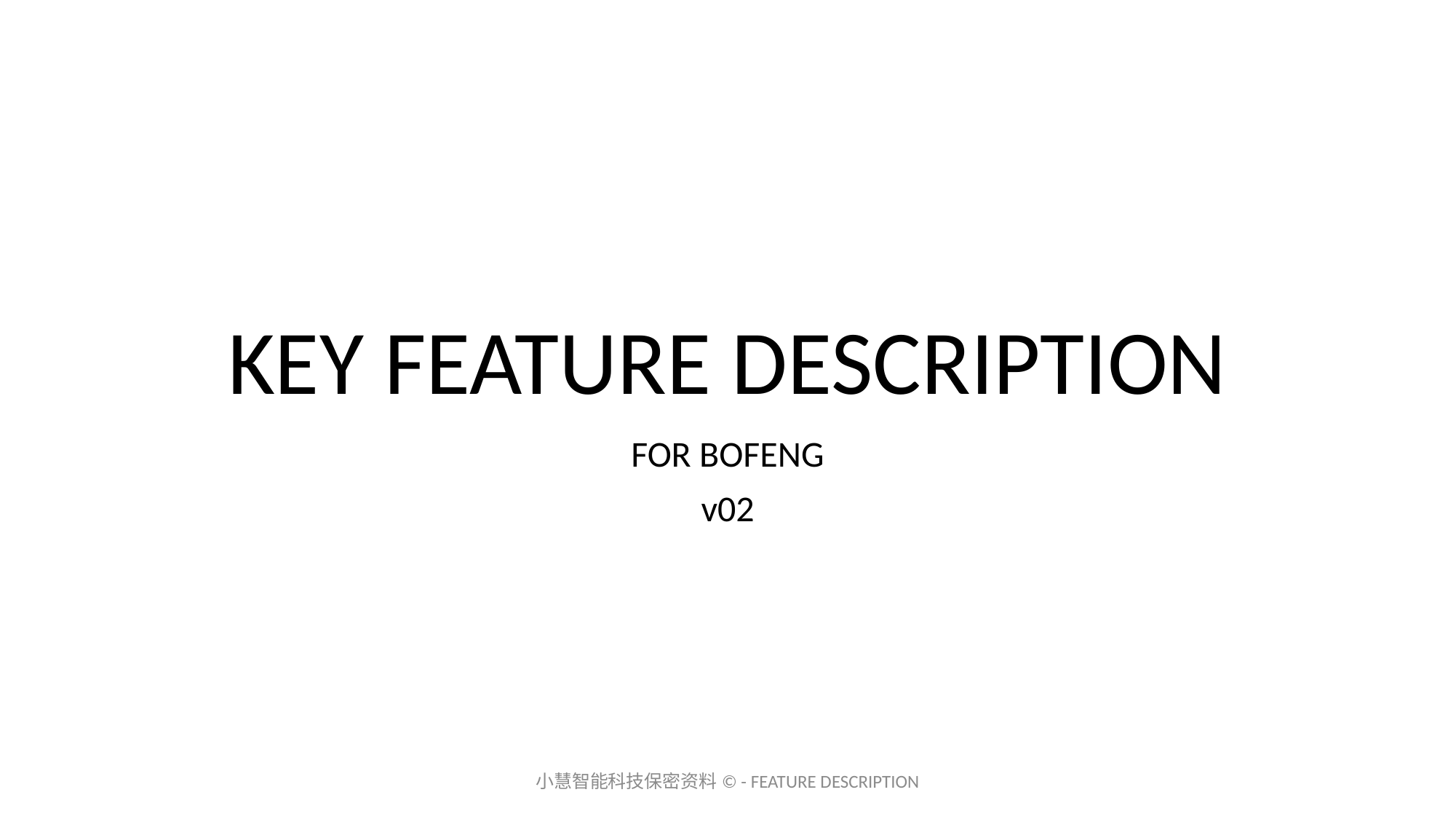

# KEY FEATURE DESCRIPTION
FOR BOFENG
v02

小慧智能科技保密资料© - FEATURE DESCRIPTION
1